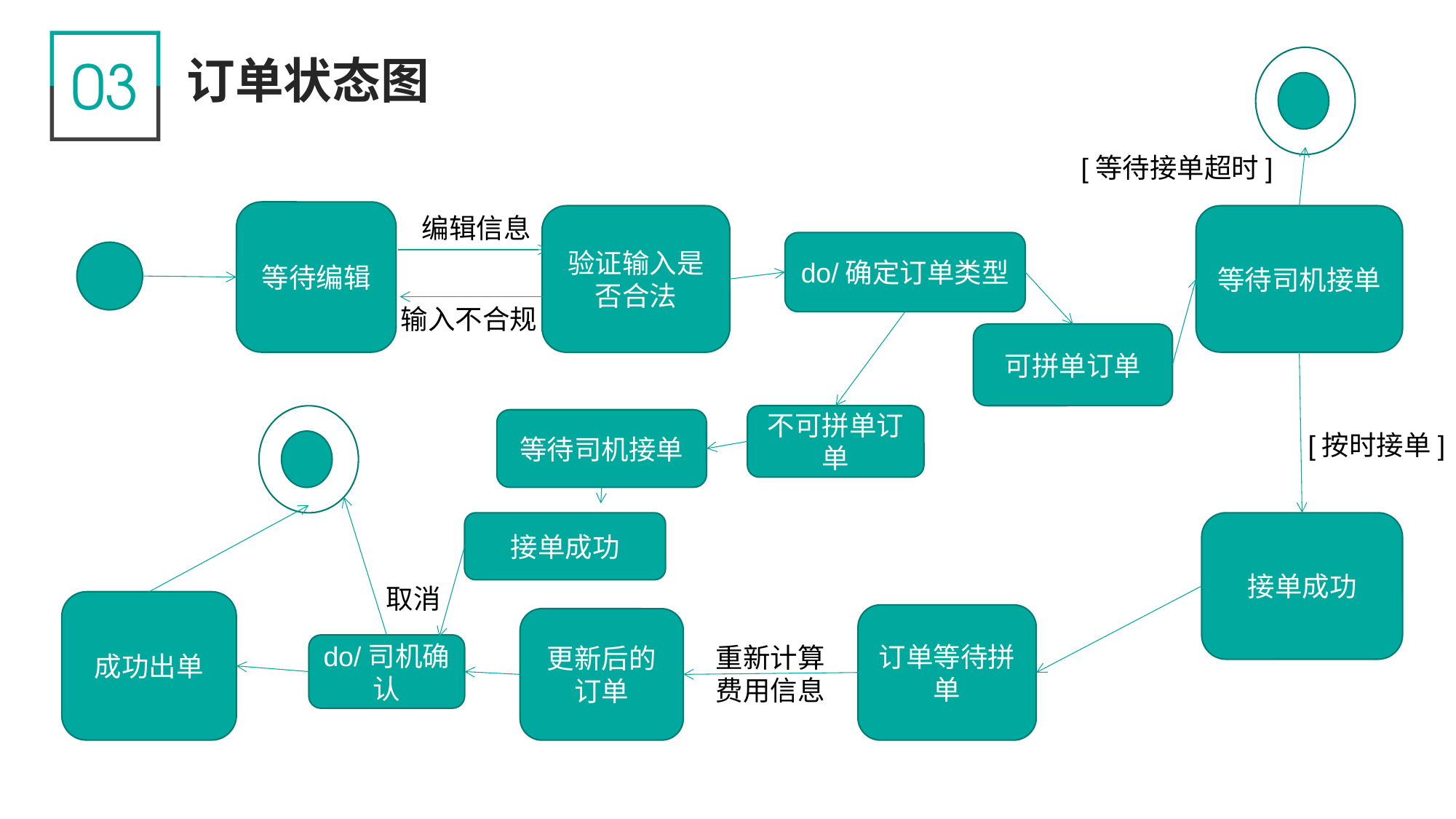

03
订单状态图

[等待接单超时]
等待编辑
编辑信息
验证输入是否合法
等待司机接单
do/确定订单类型

输入不合规
可拼单订单

不可拼单订单
等待司机接单
[按时接单]

接单成功
接单成功
取消
成功出单
订单等待拼单
更新后的订单
do/司机确认
重新计算
费用信息